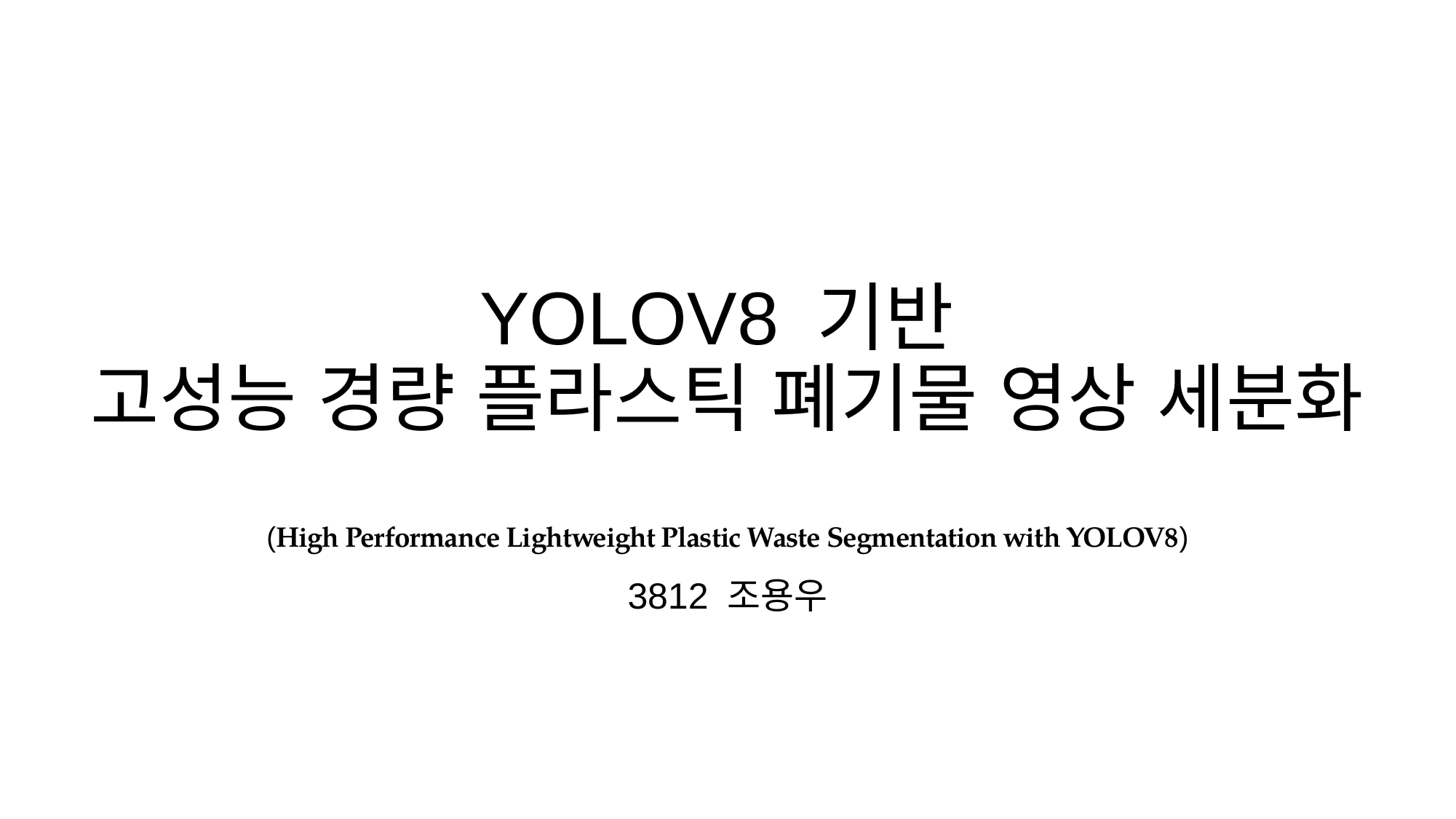

# YOLOV8 기반 고성능 경량 플라스틱 폐기물 영상 세분화 (High Performance Lightweight Plastic Waste Segmentation with YOLOV8)
3812 조용우